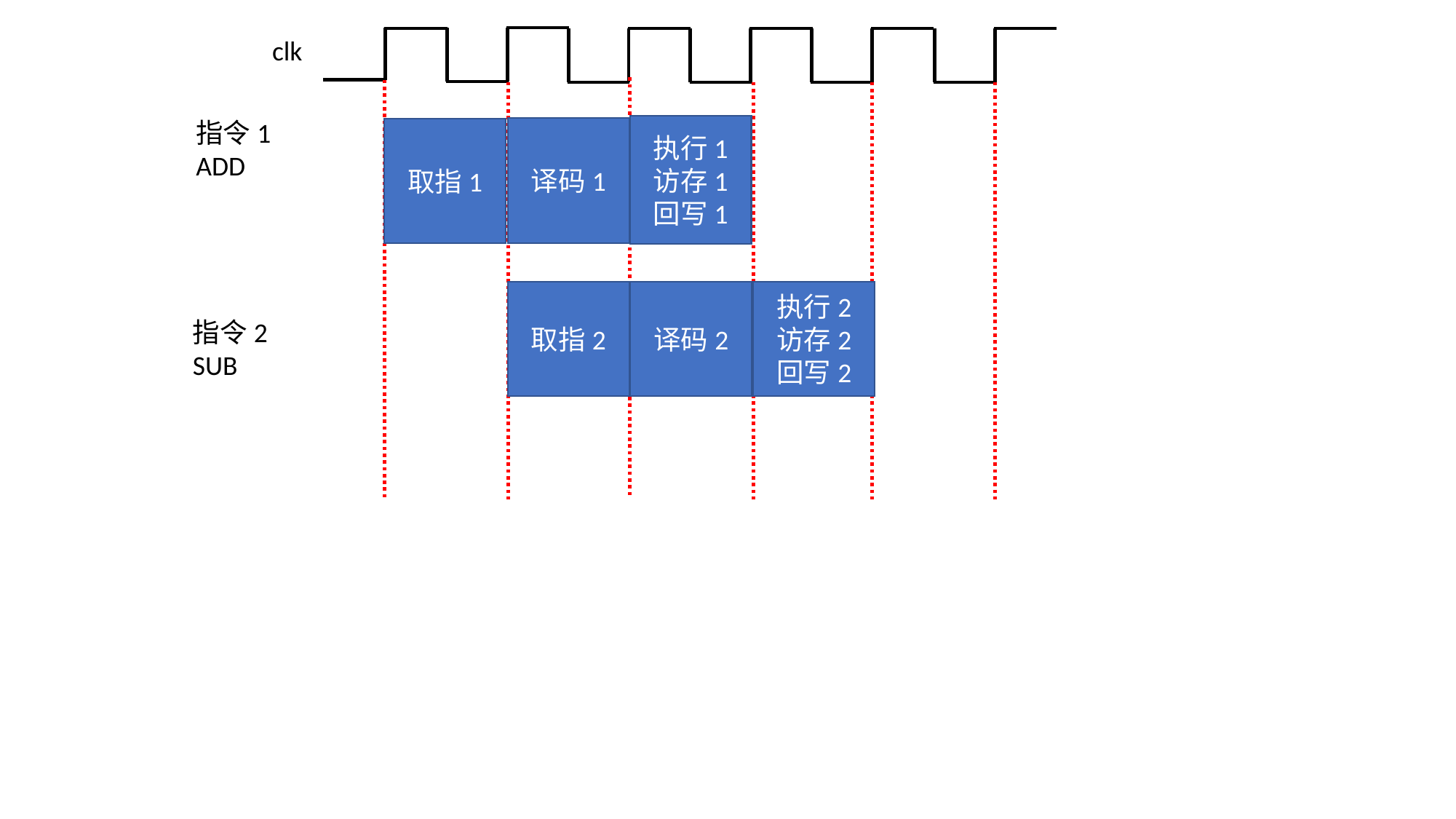

clk
指令1   ADD

执行1
访存1
回写1

译码1
取指1
译码2
取指2

执行2
访存2
回写2

指令2
SUB